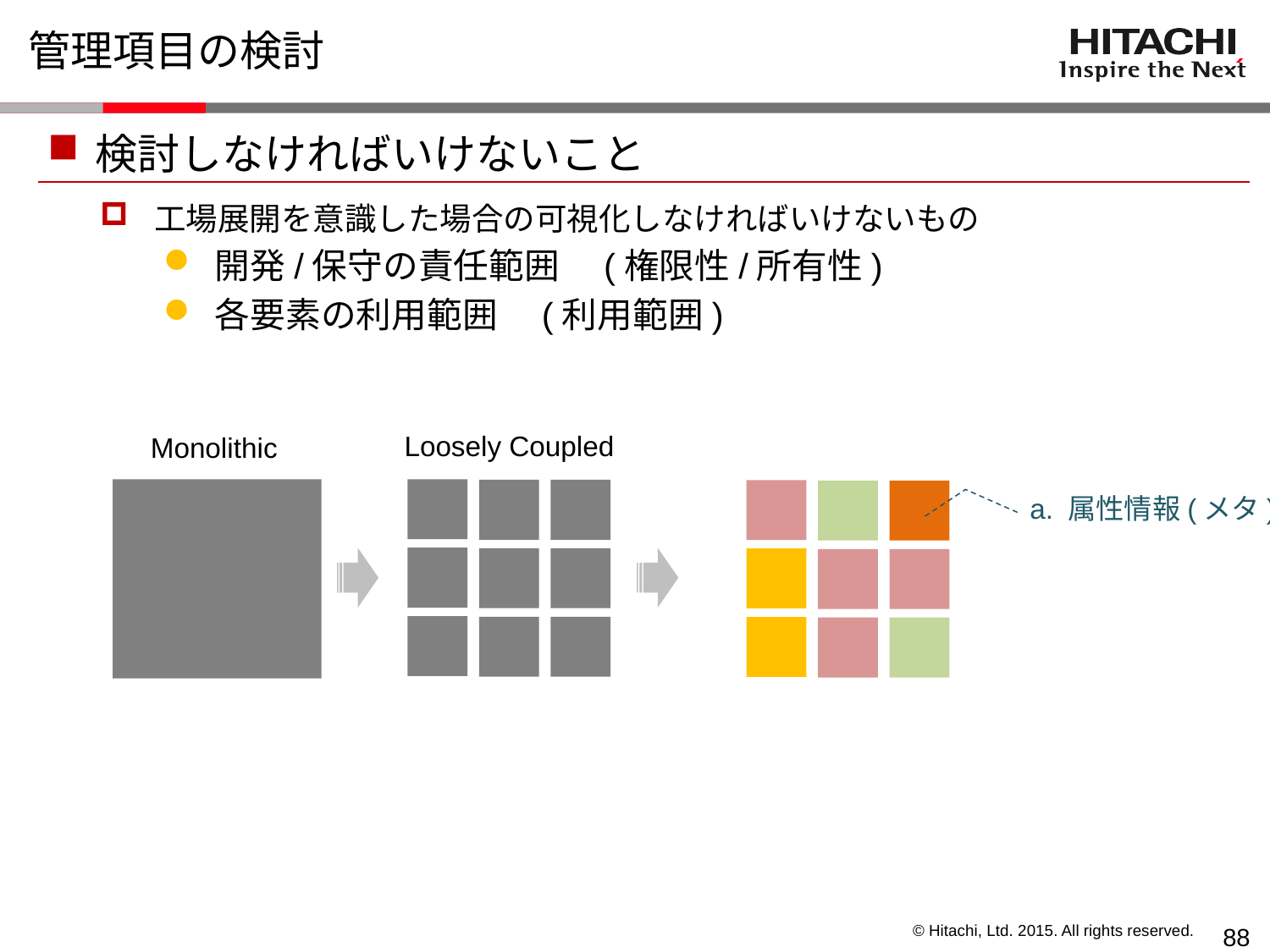

# 管理項目の検討
検討しなければいけないこと
 工場展開を意識した場合の可視化しなければいけないもの
 開発/保守の責任範囲　(権限性/所有性)
 各要素の利用範囲　(利用範囲)

Loosely Coupled
Monolithic
a. 属性情報(メタ)

88